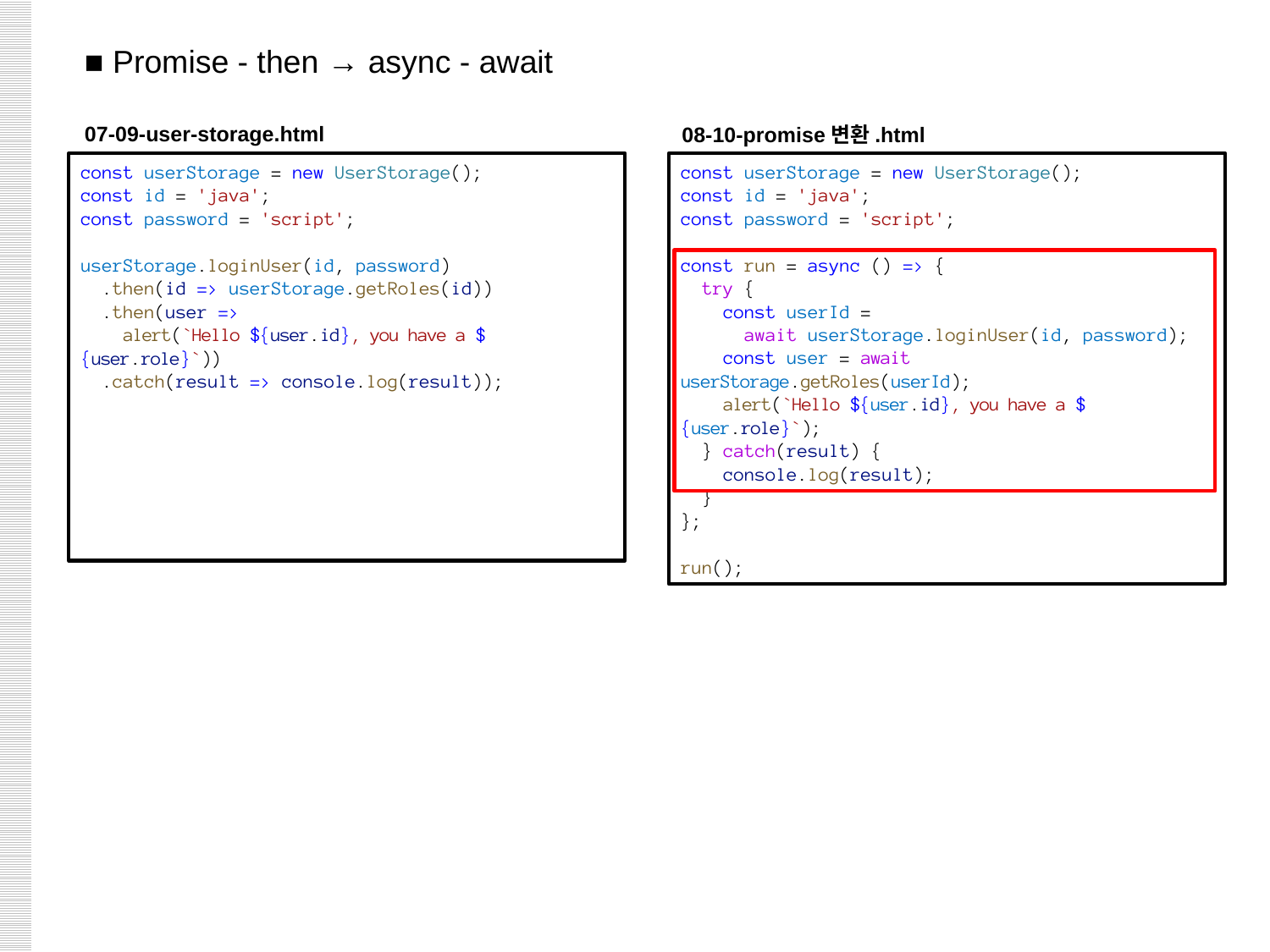

■ Promise - then → async - await
07-09-user-storage.html
08-10-promise변환.html
const userStorage = new UserStorage();
const id = 'java';
const password = 'script';

userStorage.loginUser(id, password)
  .then(id => userStorage.getRoles(id))
  .then(user =>
    alert(`Hello ${user.id}, you have a ${user.role}`))
  .catch(result => console.log(result));

const userStorage = new UserStorage();
const id = 'java';
const password = 'script';

const run = async () => {
  try {
    const userId =
      await userStorage.loginUser(id, password);
    const user = await userStorage.getRoles(userId);
    alert(`Hello ${user.id}, you have a ${user.role}`);
  } catch(result) {
    console.log(result);
  }
};
run();